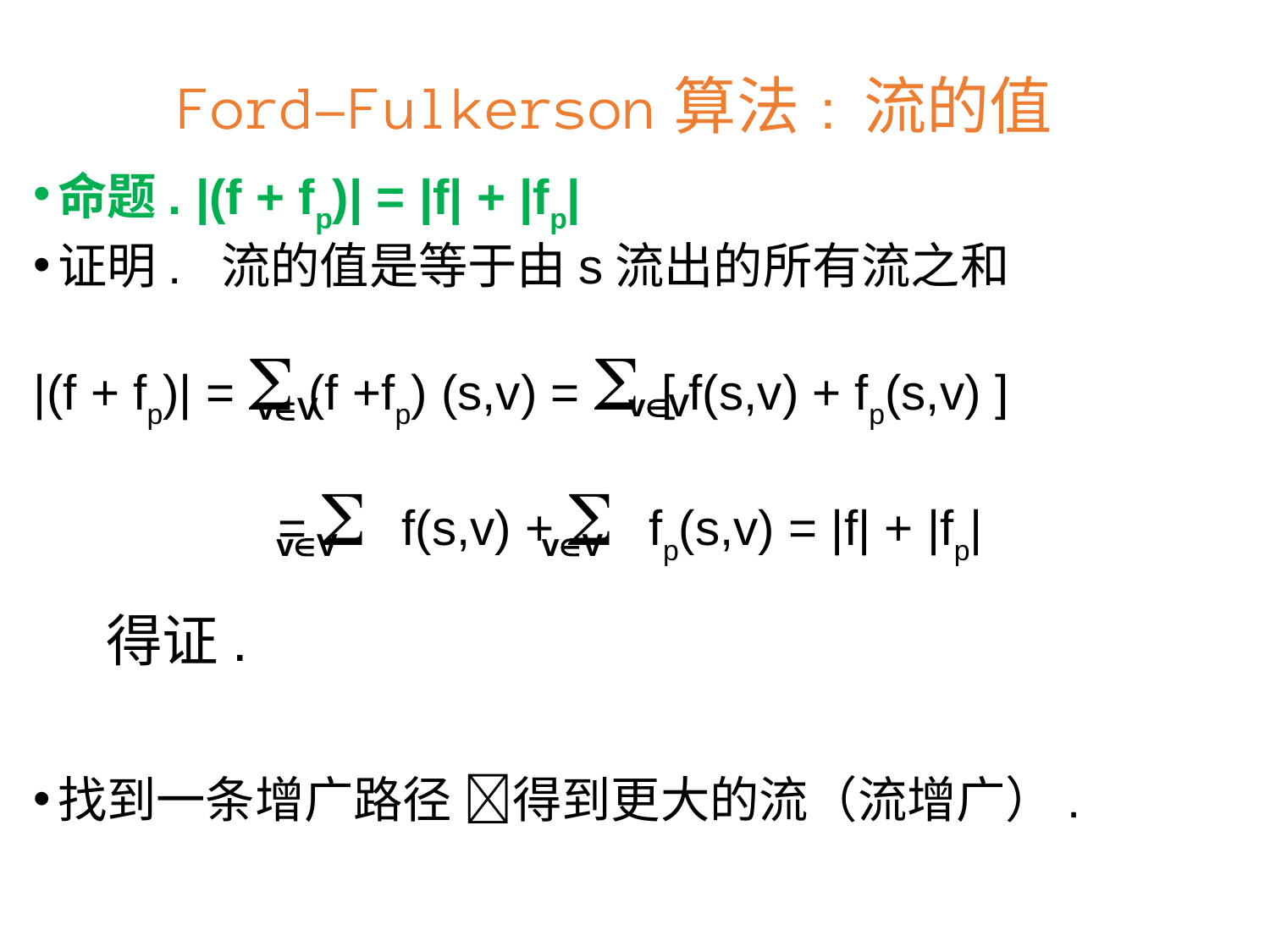

Ford-Fulkerson算法:流的值
命题. |(f + fp)| = |f| + |fp|
证明.  流的值是等于由s流出的所有流之和
|(f + fp)| = Σ (f +fp) (s,v) = Σ [ f(s,v) + fp(s,v) ]
	                = Σ  f(s,v) + Σ  fp(s,v) = |f| + |fp|
    得证.

找到一条增广路径 ⇒得到更大的流（流增广）.
v∈V
v∈V
v∈V
v∈V